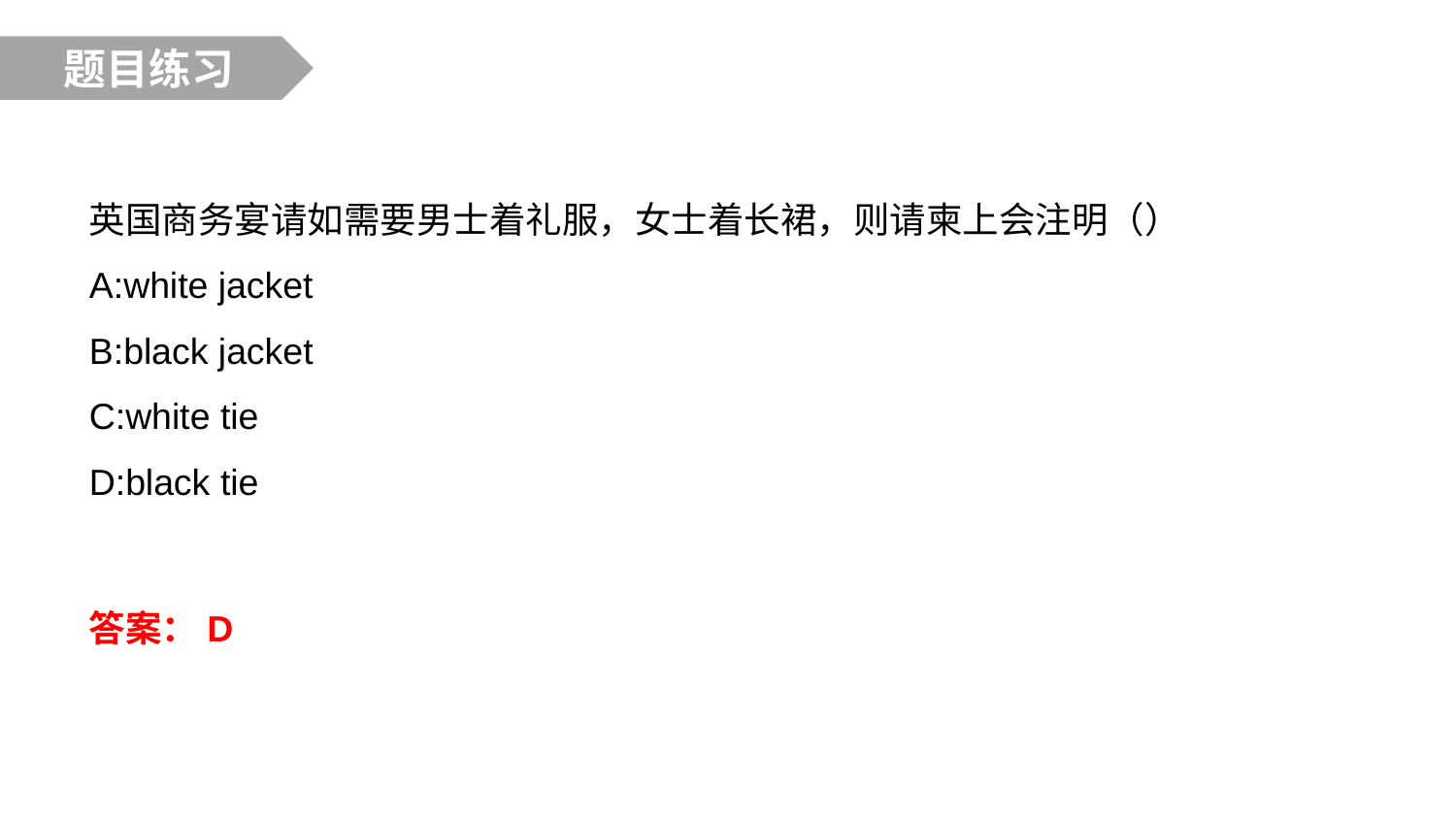

题目练习
英国商务宴请如需要男士着礼服，女士着长裙，则请柬上会注明（）
A:white jacket
B:black jacket
C:white tie
D:black tie
答案：D